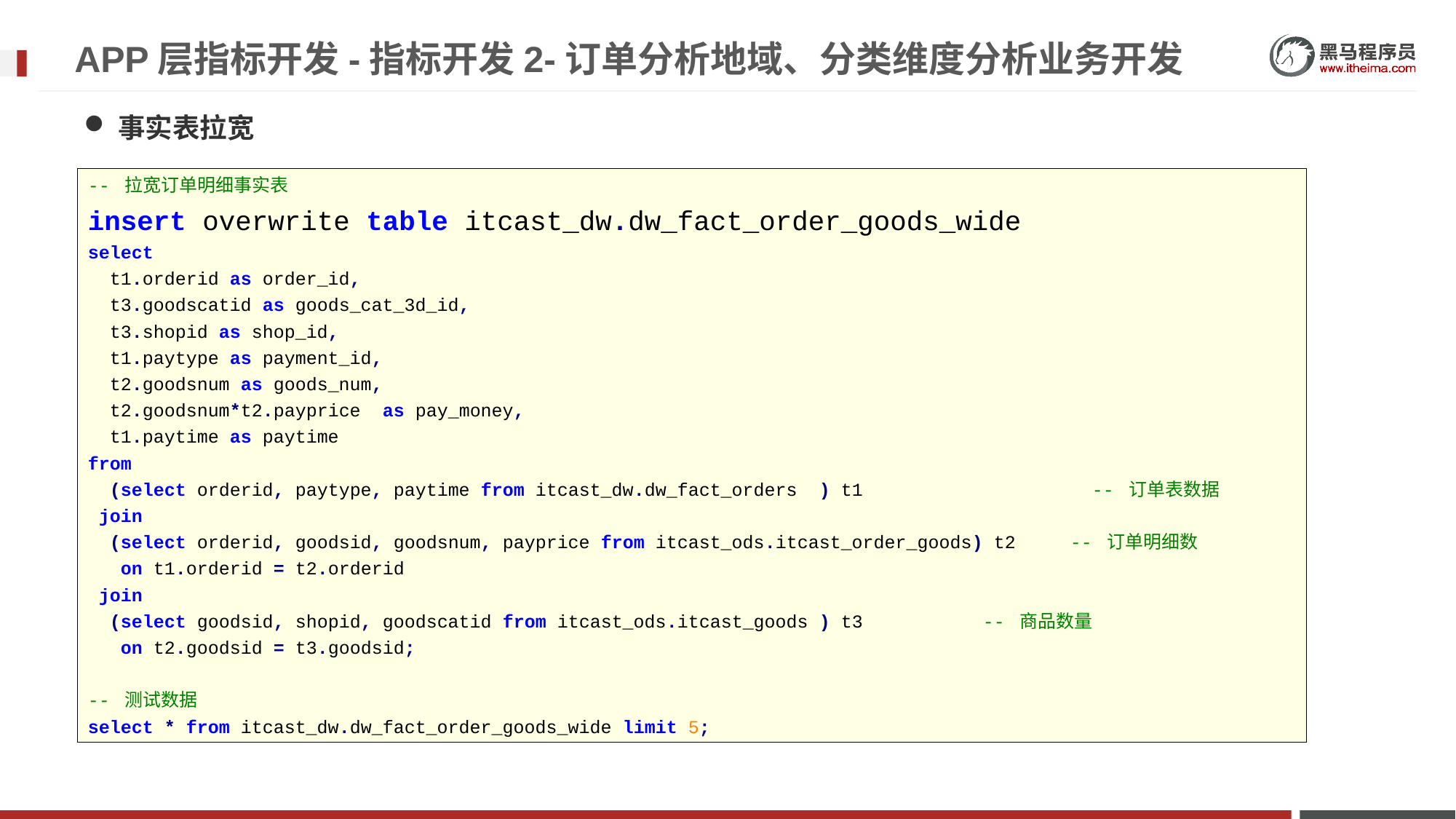

# APP层指标开发-指标开发2-订单分析地域、分类维度分析业务开发
事实表拉宽
-- 拉宽订单明细事实表
insert overwrite table itcast_dw.dw_fact_order_goods_wide
select
  t1.orderid as order_id,
  t3.goodscatid as goods_cat_3d_id,
  t3.shopid as shop_id,
  t1.paytype as payment_id,
  t2.goodsnum as goods_num,
  t2.goodsnum*t2.payprice  as pay_money,
  t1.paytime as paytime
from
  (select orderid, paytype, paytime from itcast_dw.dw_fact_orders  ) t1                     -- 订单表数据
 join
  (select orderid, goodsid, goodsnum, payprice from itcast_ods.itcast_order_goods) t2     -- 订单明细数
   on t1.orderid = t2.orderid
 join
  (select goodsid, shopid, goodscatid from itcast_ods.itcast_goods ) t3           -- 商品数量
   on t2.goodsid = t3.goodsid;

-- 测试数据
select * from itcast_dw.dw_fact_order_goods_wide limit 5;